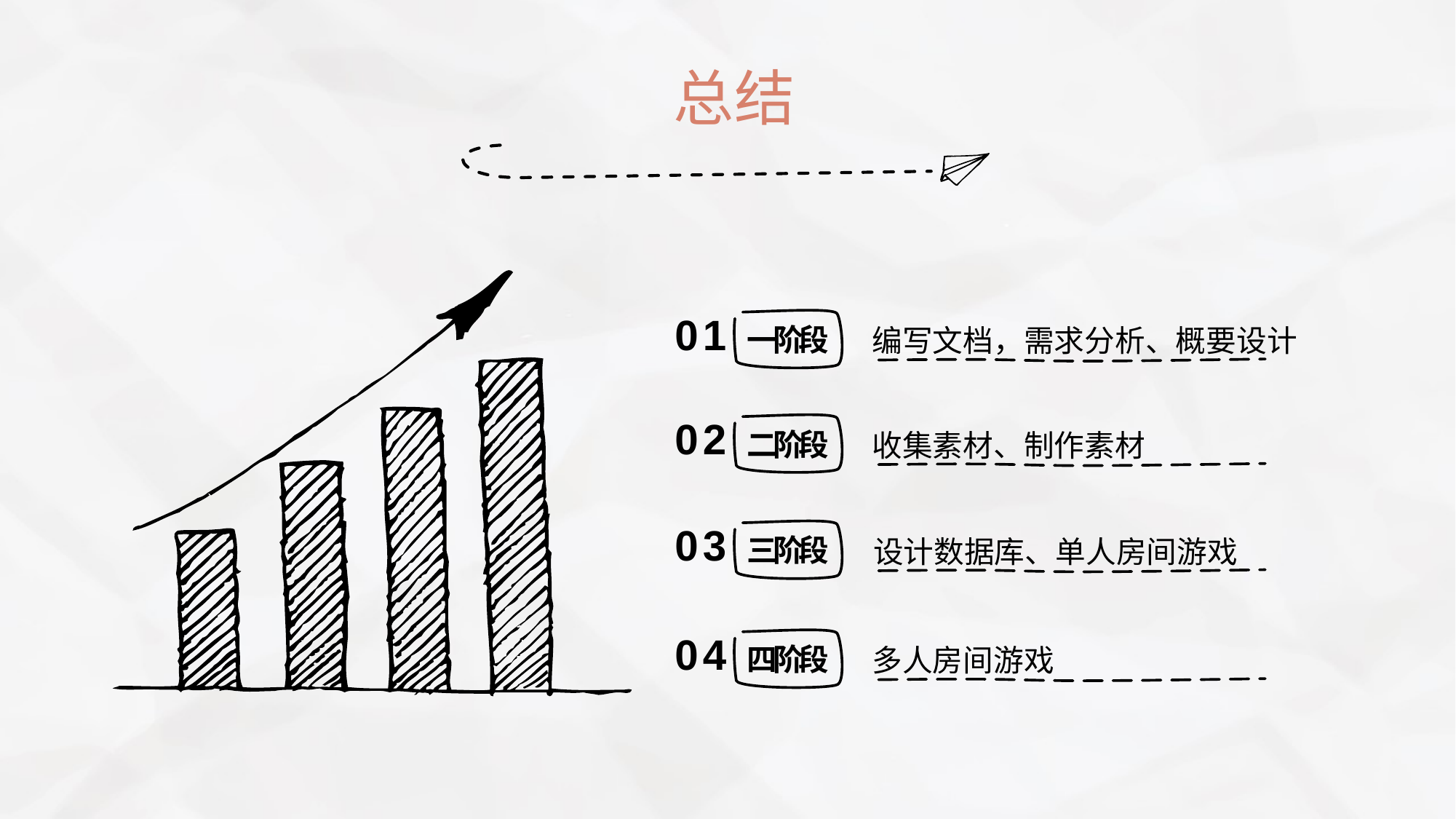

总结

01
编写文档，需求分析、概要设计
一阶段

02
收集素材、制作素材
二阶段

03
设计数据库、单人房间游戏
三阶段

04
多人房间游戏
四阶段